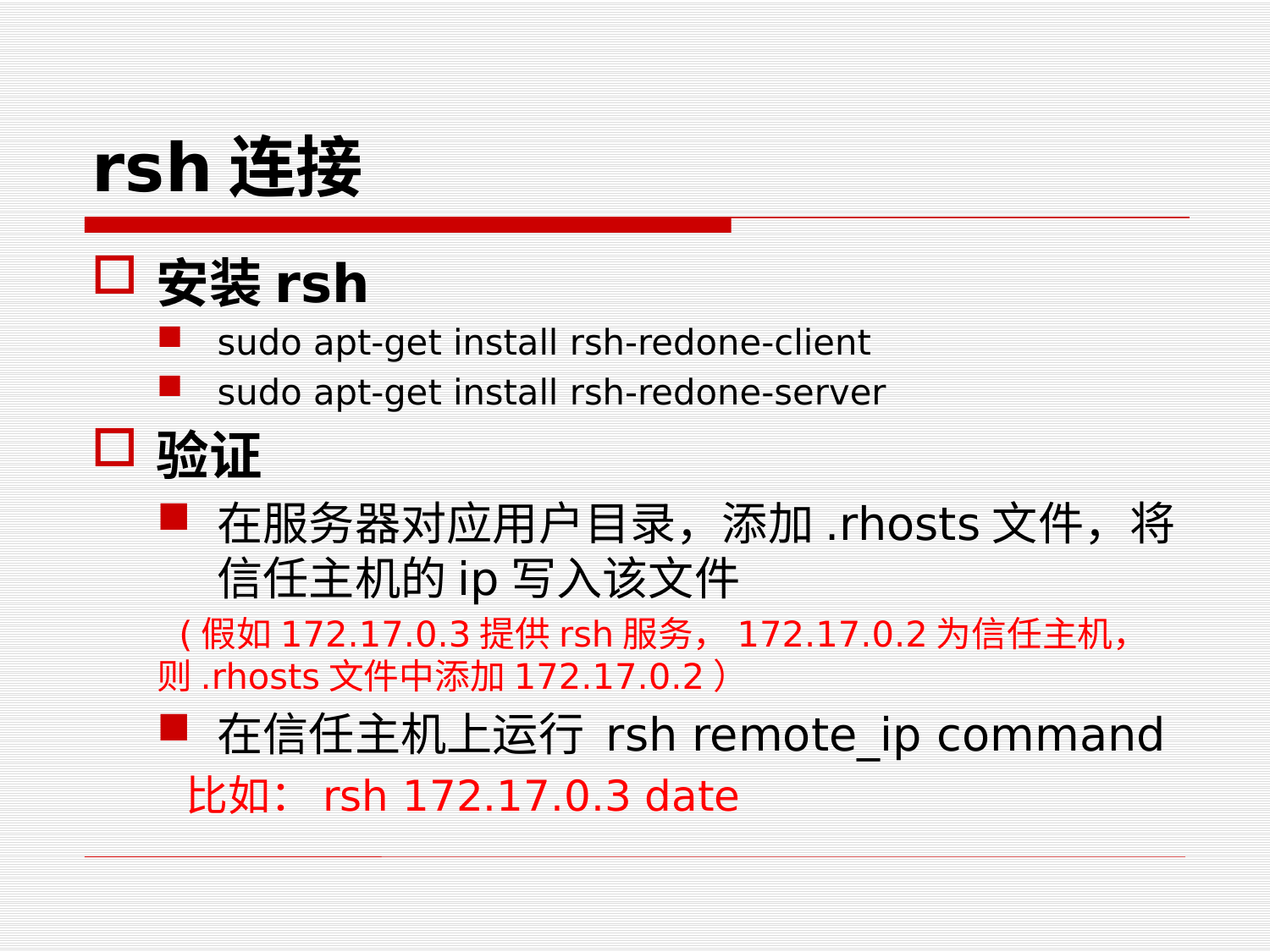

# rsh连接
安装rsh
sudo apt-get install rsh-redone-client
sudo apt-get install rsh-redone-server
验证
在服务器对应用户目录，添加.rhosts文件，将信任主机的ip写入该文件
  (假如172.17.0.3提供rsh服务，172.17.0.2为信任主机，则.rhosts文件中添加172.17.0.2）
在信任主机上运行 rsh remote_ip command
  比如：rsh 172.17.0.3 date